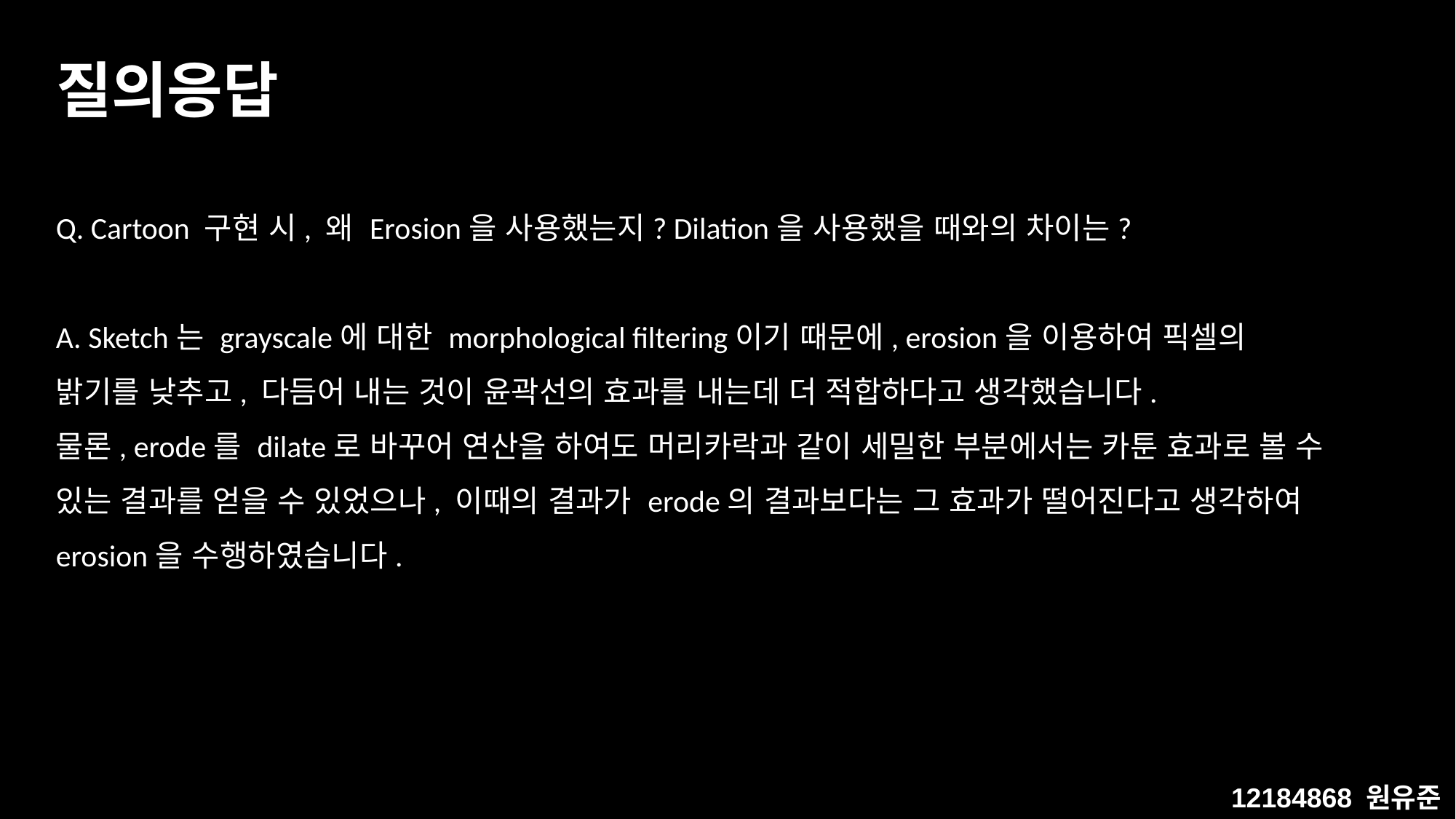

질의응답
Q. Cartoon 구현 시, 왜 Erosion을 사용했는지? Dilation을 사용했을 때와의 차이는?

A. Sketch는 grayscale에 대한 morphological filtering이기 때문에, erosion을 이용하여 픽셀의 밝기를 낮추고, 다듬어 내는 것이 윤곽선의 효과를 내는데 더 적합하다고 생각했습니다.
물론, erode를 dilate로 바꾸어 연산을 하여도 머리카락과 같이 세밀한 부분에서는 카툰 효과로 볼 수 있는 결과를 얻을 수 있었으나, 이때의 결과가 erode의 결과보다는 그 효과가 떨어진다고 생각하여 erosion을 수행하였습니다.
12184868 원유준